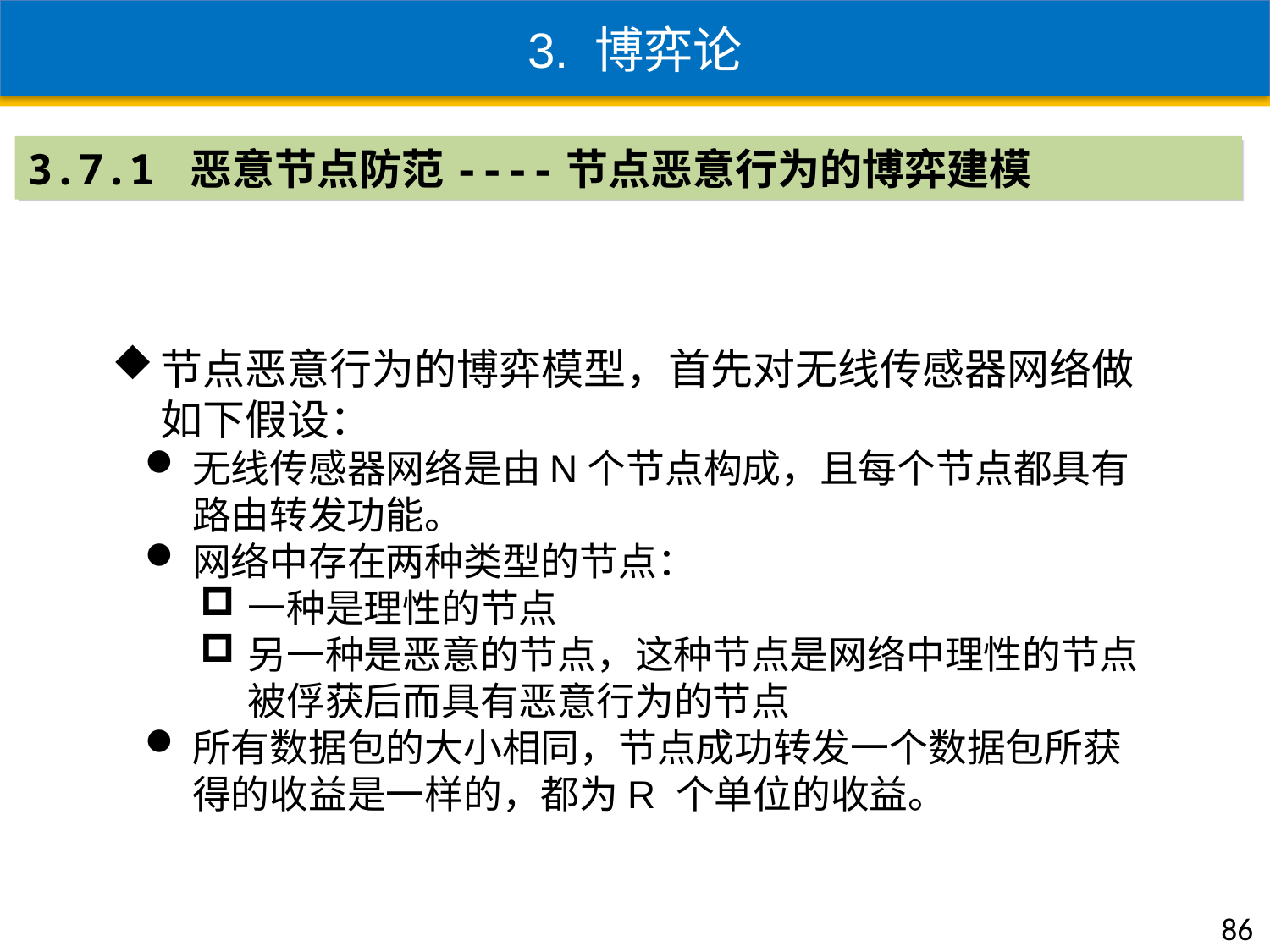

3. 博弈论
3.7.1 恶意节点防范----节点恶意行为的博弈建模
节点恶意行为的博弈模型，首先对无线传感器网络做如下假设：
无线传感器网络是由N个节点构成，且每个节点都具有路由转发功能。
网络中存在两种类型的节点：
一种是理性的节点
另一种是恶意的节点，这种节点是网络中理性的节点被俘获后而具有恶意行为的节点
所有数据包的大小相同，节点成功转发一个数据包所获得的收益是一样的，都为R 个单位的收益。
86